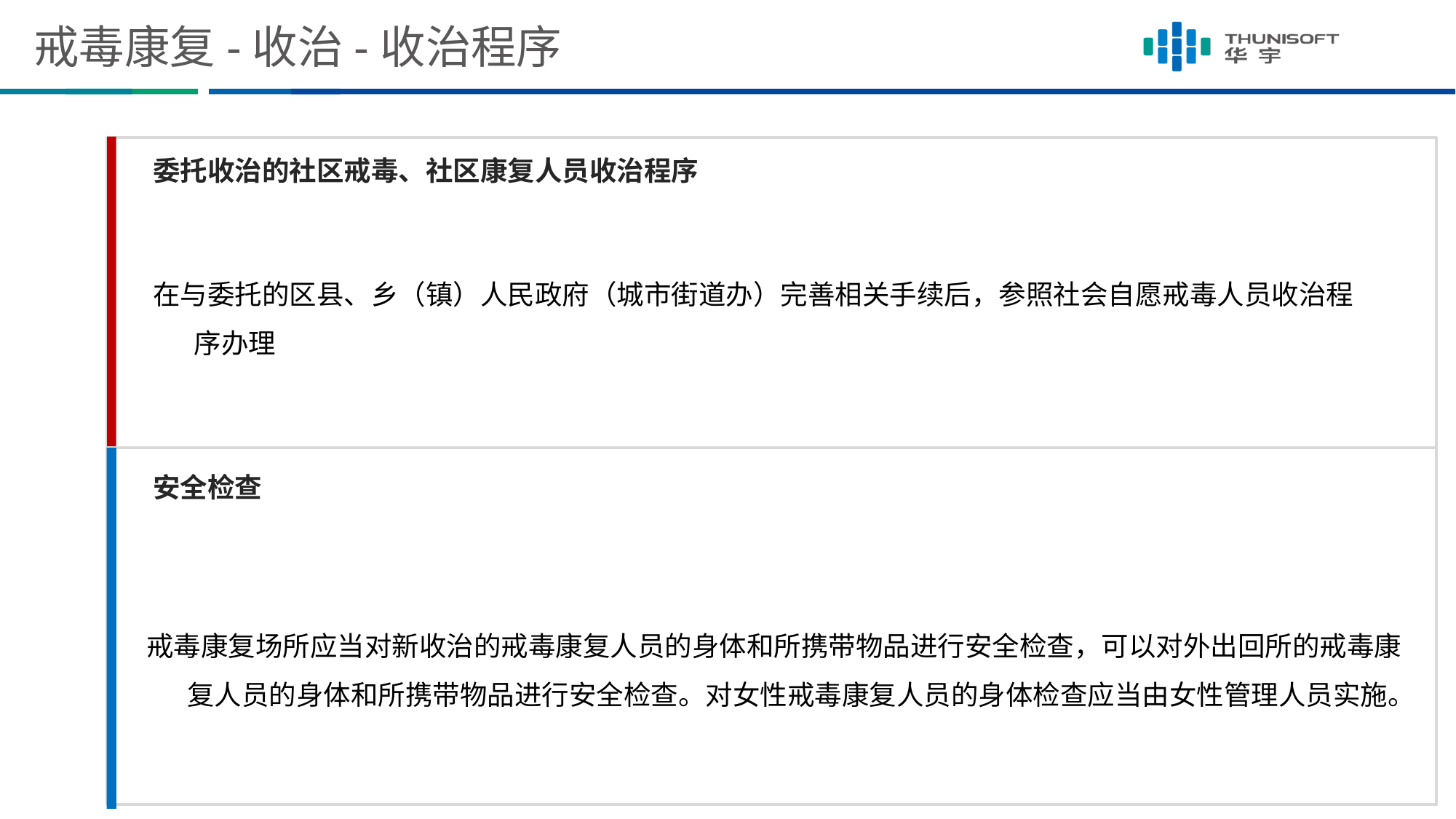

# 戒毒康复-收治-收治程序

委托收治的社区戒毒、社区康复人员收治程序
在与委托的区县、乡（镇）人民政府（城市街道办）完善相关手续后，参照社会自愿戒毒人员收治程序办理

安全检查
戒毒康复场所应当对新收治的戒毒康复人员的身体和所携带物品进行安全检查，可以对外出回所的戒毒康复人员的身体和所携带物品进行安全检查。对女性戒毒康复人员的身体检查应当由女性管理人员实施。